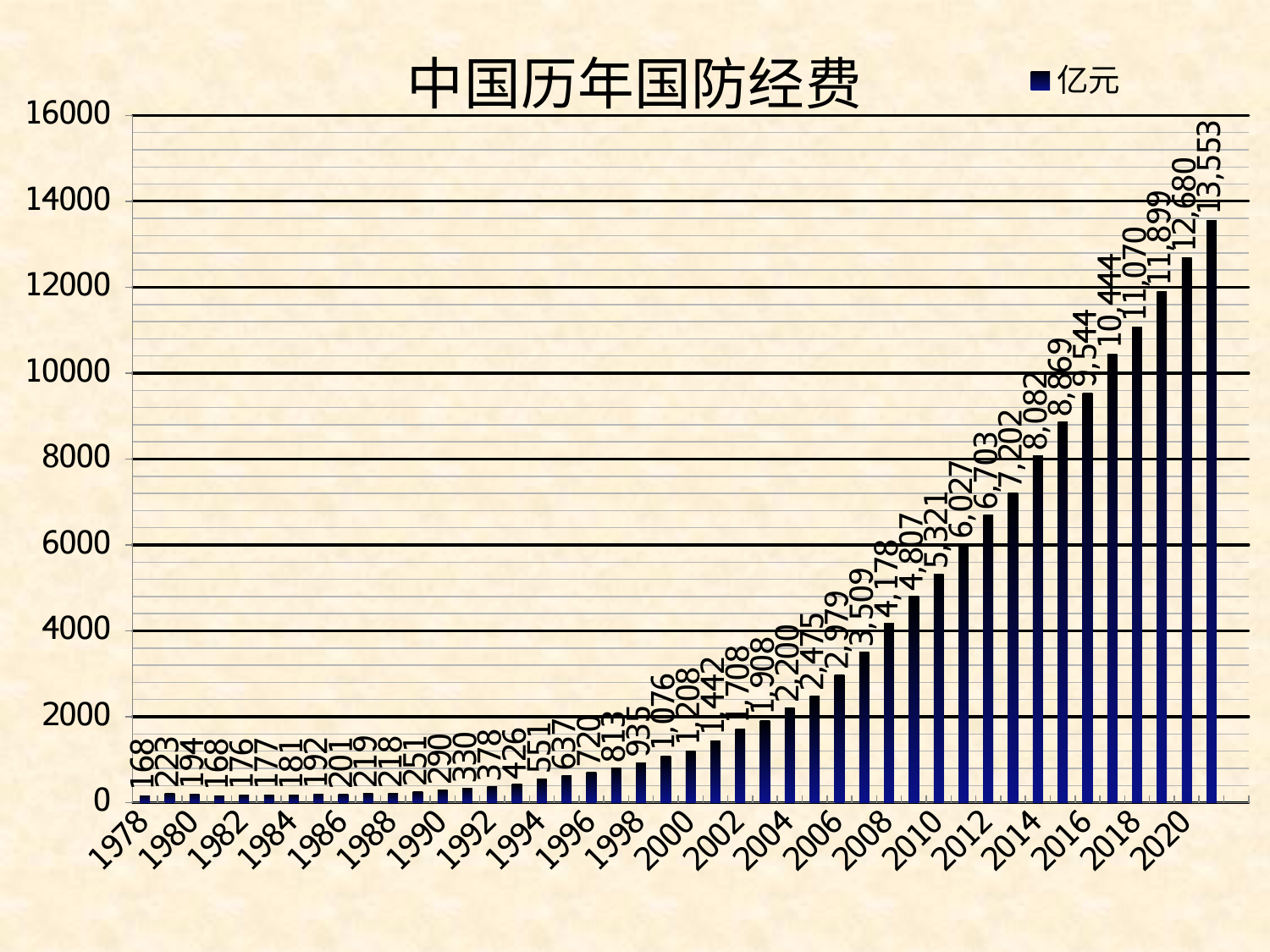

### Chart: 中国历年国防经费

| Category | 亿元 |
|---|---|
| 1978 | 167.84 |
| 1979 | 223.0 |
| 1980 | 193.84 |
| 1981 | 168.0 |
| 1982 | 176.0 |
| 1983 | 177.0 |
| 1984 | 181.0 |
| 1985 | 191.53 |
| 1986 | 201.0 |
| 1987 | 219.0 |
| 1988 | 218.0 |
| 1989 | 251.0 |
| 1990 | 290.31 |
| 1991 | 330.31 |
| 1992 | 377.86 |
| 1993 | 425.8 |
| 1994 | 550.71 |
| 1995 | 636.72 |
| 1996 | 720.06 |
| 1997 | 812.57 |
| 1998 | 934.7 |
| 1999 | 1076.4 |
| 2000 | 1207.54 |
| 2001 | 1442.04 |
| 2002 | 1707.78 |
| 2003 | 1907.87 |
| 2004 | 2200.01 |
| 2005 | 2474.96 |
| 2006 | 2979.38 |
| 2007 | 3509.21 |
| 2008 | 4177.69 |
| 2009 | 4806.86 |
| 2010 | 5321.15 |
| 2011 | 6026.7 |
| 2012 | 6702.74 |
| 2013 | 7201.68 |
| 2014 | 8082.3 |
| 2015 | 8868.98 |
| 2016 | 9543.54 |
| 2017 | 10443.97 |
| 2018 | 11069.51 |
| 2019 | 11899.0 |
| 2020 | 12680.0 |
| 2021 | 13553.43 |
|  | None |
# 国防预算
2021年度：13553.43亿元人民币（约2090亿美元）
（美国2021财年：7405亿美元）
2021财年度各国家和地区的国防经费（亿美元）*：
美7405，中2090 （SIPRI：中3156），俄668，英662，印648，日550(较上年增8.3%再创历史新高)，德520，法500，韩480，沙特466(连续4年下降)，台湾154
积极发展中远程巡航导弹及洲际弹道导弹
积极发展海空军力量